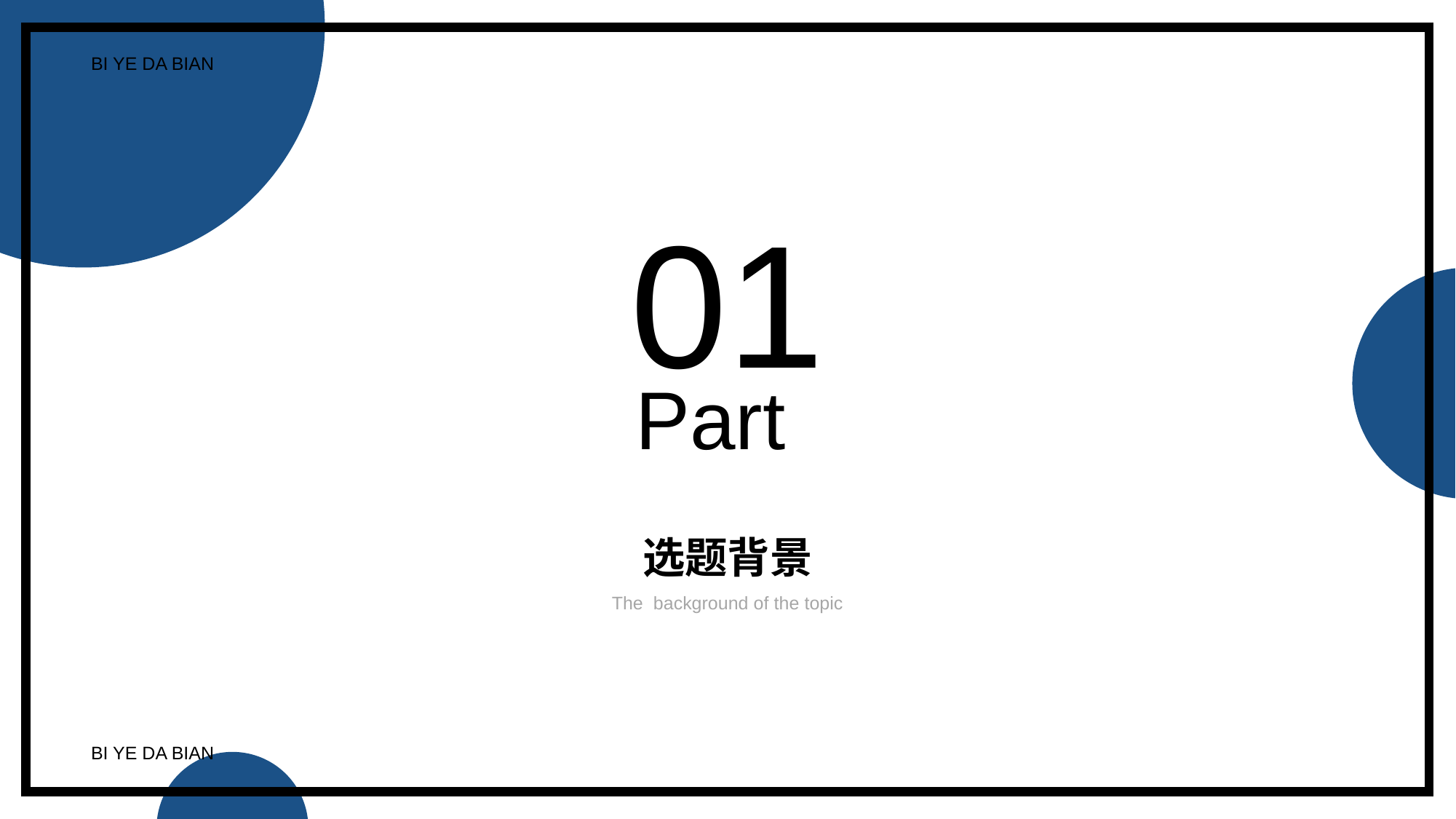

BI YE DA BIAN
BI YE DA BIAN
01

Part
选题背景
The  background of the topic